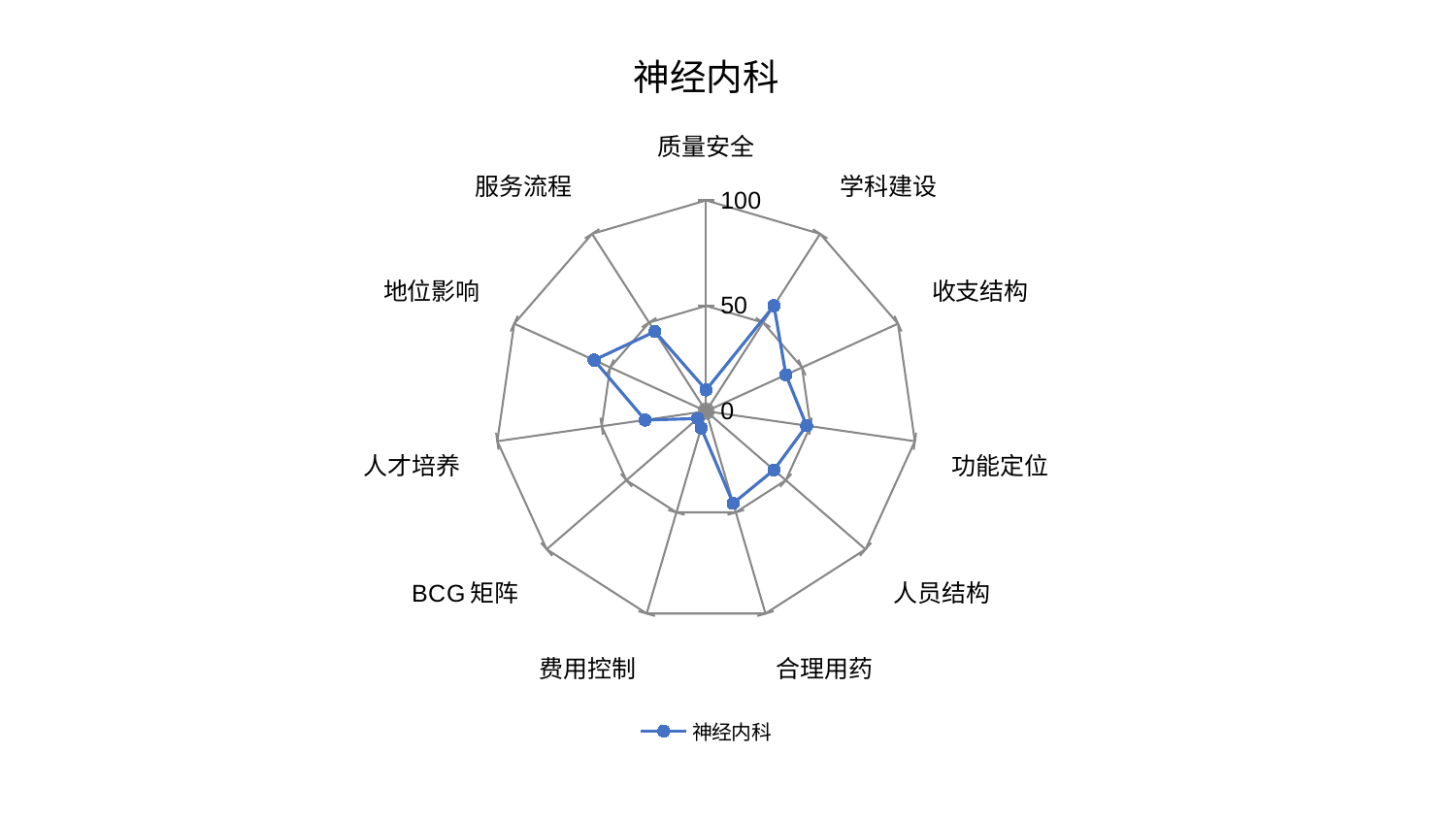

### Chart: 神经内科

| Category | 神经内科 |
|---|---|
| 质量安全 | 10.08924055176065 |
| 学科建设 | 59.52800939679366 |
| 收支结构 | 41.60926365399533 |
| 功能定位 | 48.13597926433392 |
| 人员结构 | 42.56140341268176 |
| 合理用药 | 45.53814596677337 |
| 费用控制 | 8.299896172247193 |
| BCG矩阵 | 5.315436403124729 |
| 人才培养 | 29.23068378370061 |
| 地位影响 | 58.38262151015163 |
| 服务流程 | 44.928182024071916 |
161